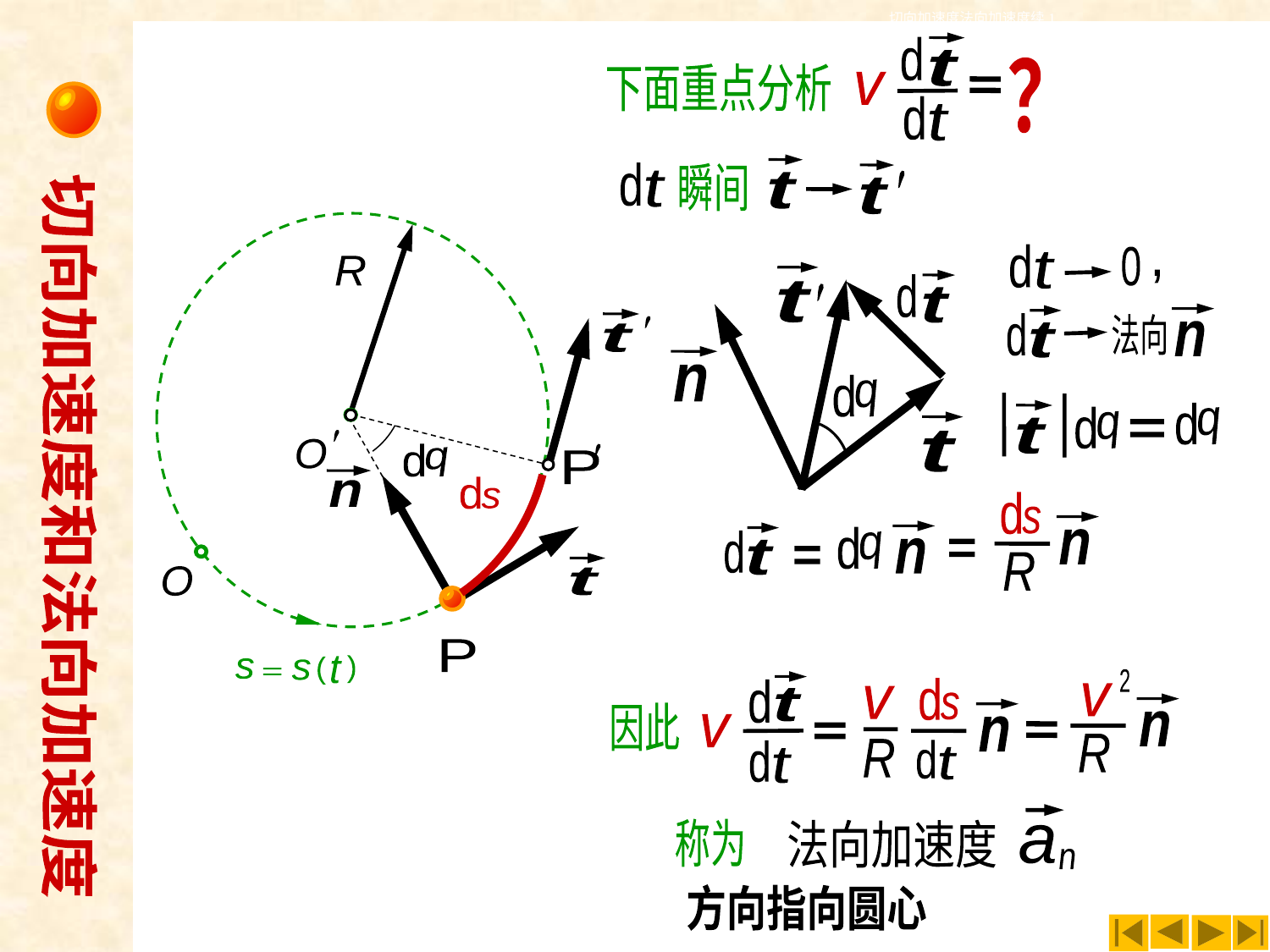

切向加速度法向加速度续1
d

τ

？
下面重点分析
v

d
t

切向加速度和法向加速度

τ
d
t
瞬间

τ

R

O

n

d
s

τ
O

P
(
t
(
s
s
=
d
t
0
,

τ

τ
d

τ

n
d
θ

n

τ
d
法向

τ
d
θ
d
θ

d
s

n

n
d
θ

τ
d

R

τ

d

P
θ

2
v

n

R

τ
d
s
d
v
因此

n
v

R
d
t
d
t

a
n
称为
法向加速度
方向指向圆心